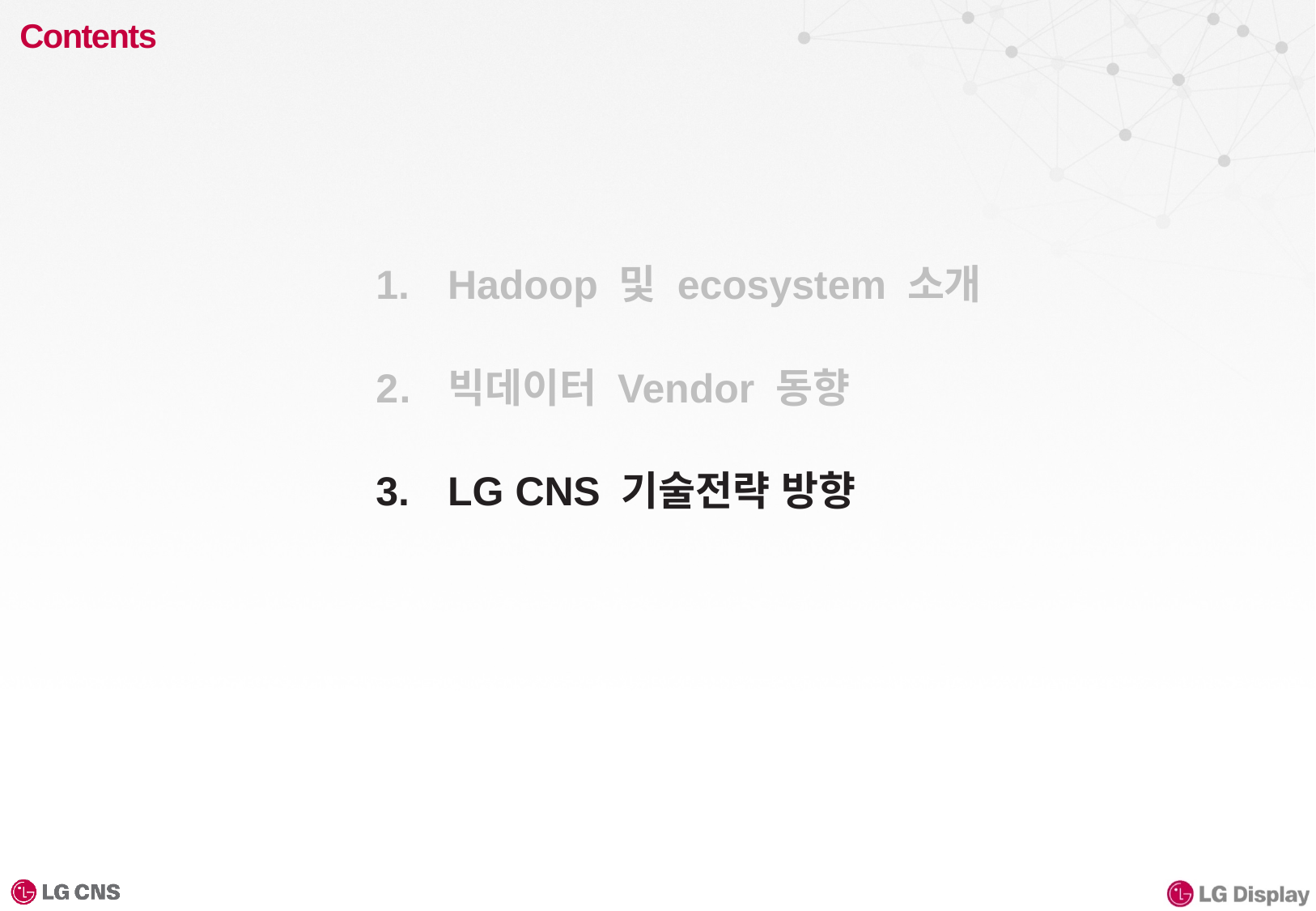

# Contents
Hadoop 및 ecosystem 소개
빅데이터 Vendor 동향
LG CNS 기술전략 방향